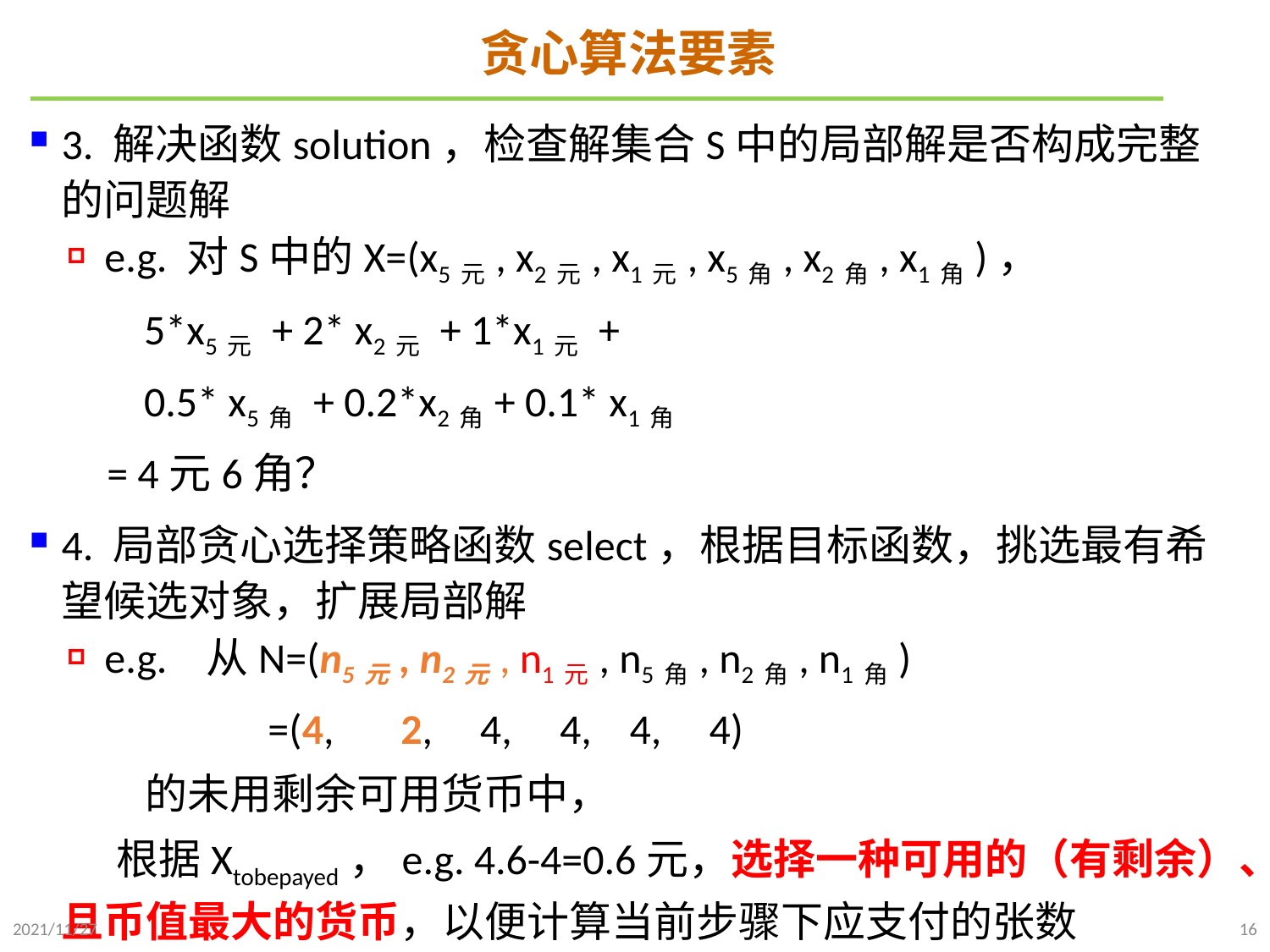

# 贪心算法要素
3. 解决函数solution，检查解集合S中的局部解是否构成完整的问题解
e.g. 对S中的X=(x5元, x2元, x1元, x5角, x2角, x1角)，
            5*x5元 + 2* x2元 + 1*x1元 +
            0.5* x5角 + 0.2*x2角+ 0.1* x1角
              = 4元6角？
4. 局部贪心选择策略函数select，根据目标函数，挑选最有希望候选对象，扩展局部解
e.g.   从N=(n5元, n2元, n1元, n5角, n2角, n1角)
                         =(4,       2,     4,     4,    4,     4)
           的未用剩余可用货币中，
        根据Xtobepayed，e.g. 4.6-4=0.6元，选择一种可用的（有剩余）、且币值最大的货币，以便计算当前步骤下应支付的张数

2021/11/27
16